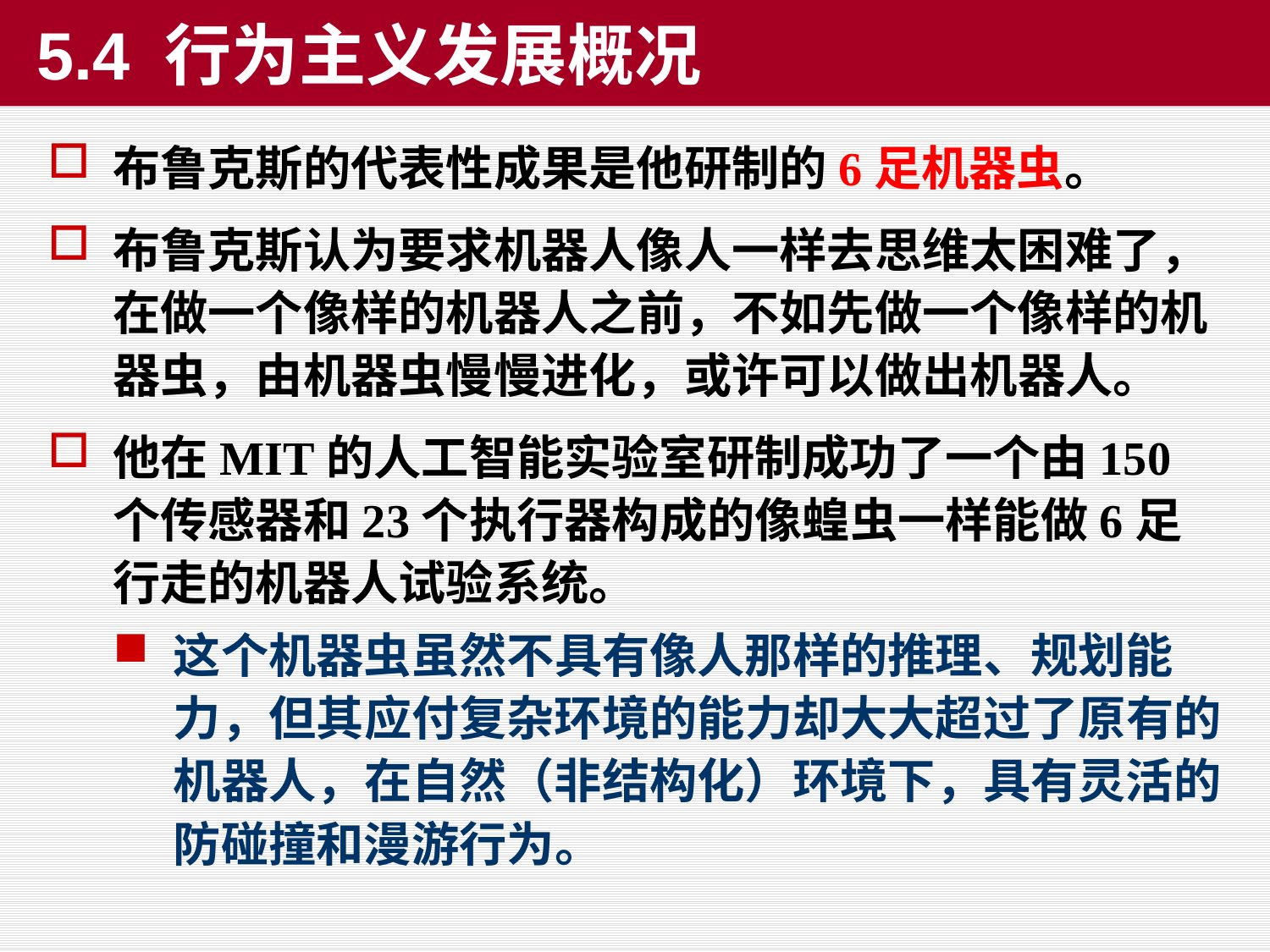

5.4 行为主义发展概况
布鲁克斯的代表性成果是他研制的6足机器虫。
布鲁克斯认为要求机器人像人一样去思维太困难了，在做一个像样的机器人之前，不如先做一个像样的机器虫，由机器虫慢慢进化，或许可以做出机器人。
他在MIT的人工智能实验室研制成功了一个由150个传感器和23个执行器构成的像蝗虫一样能做6足行走的机器人试验系统。
这个机器虫虽然不具有像人那样的推理、规划能力，但其应付复杂环境的能力却大大超过了原有的机器人，在自然（非结构化）环境下，具有灵活的防碰撞和漫游行为。